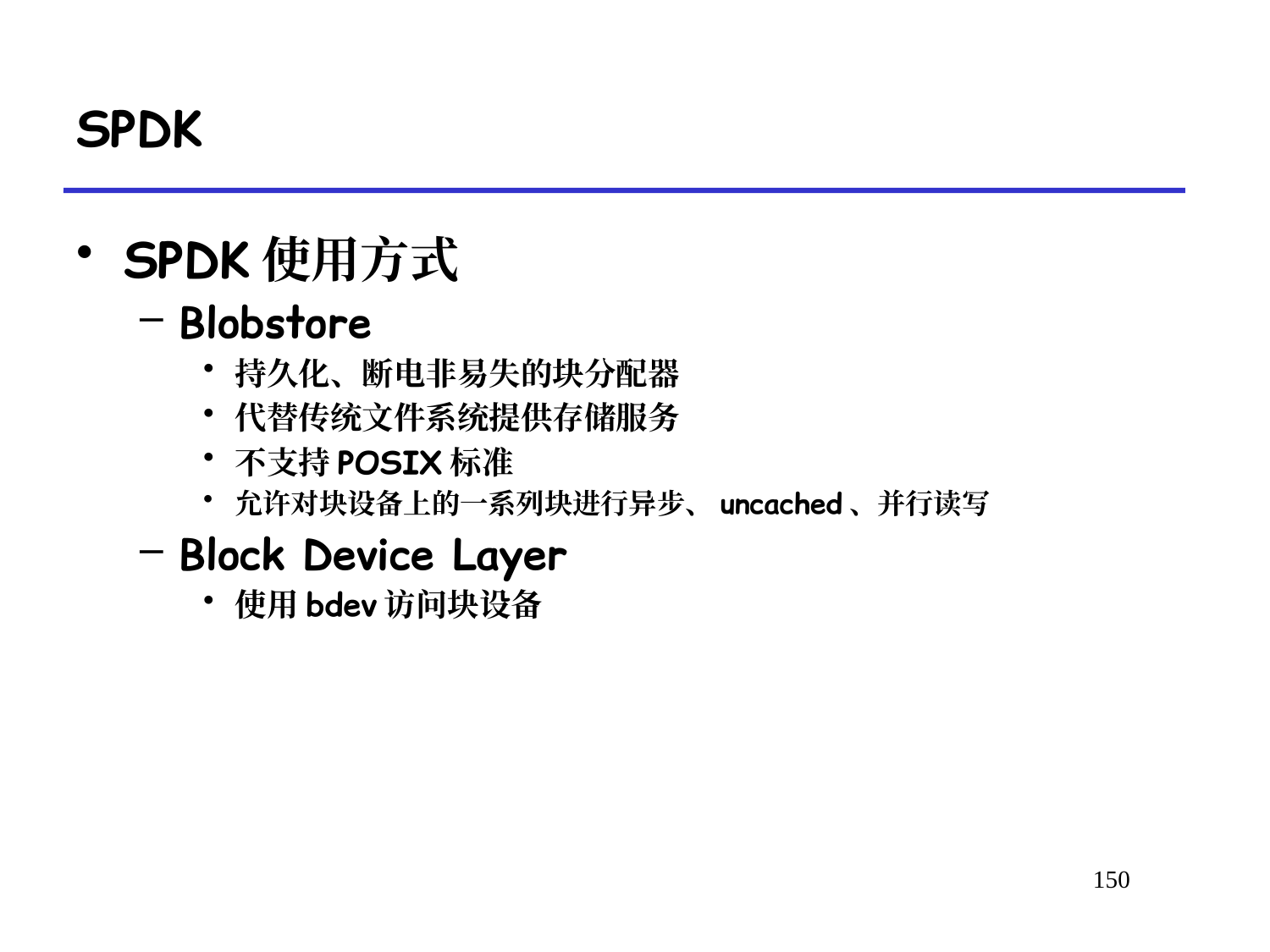

# SPDK
SPDK使用方式
Blobstore
持久化、断电非易失的块分配器
代替传统文件系统提供存储服务
不支持POSIX标准
允许对块设备上的一系列块进行异步、uncached、并行读写
Block Device Layer
使用bdev访问块设备
150